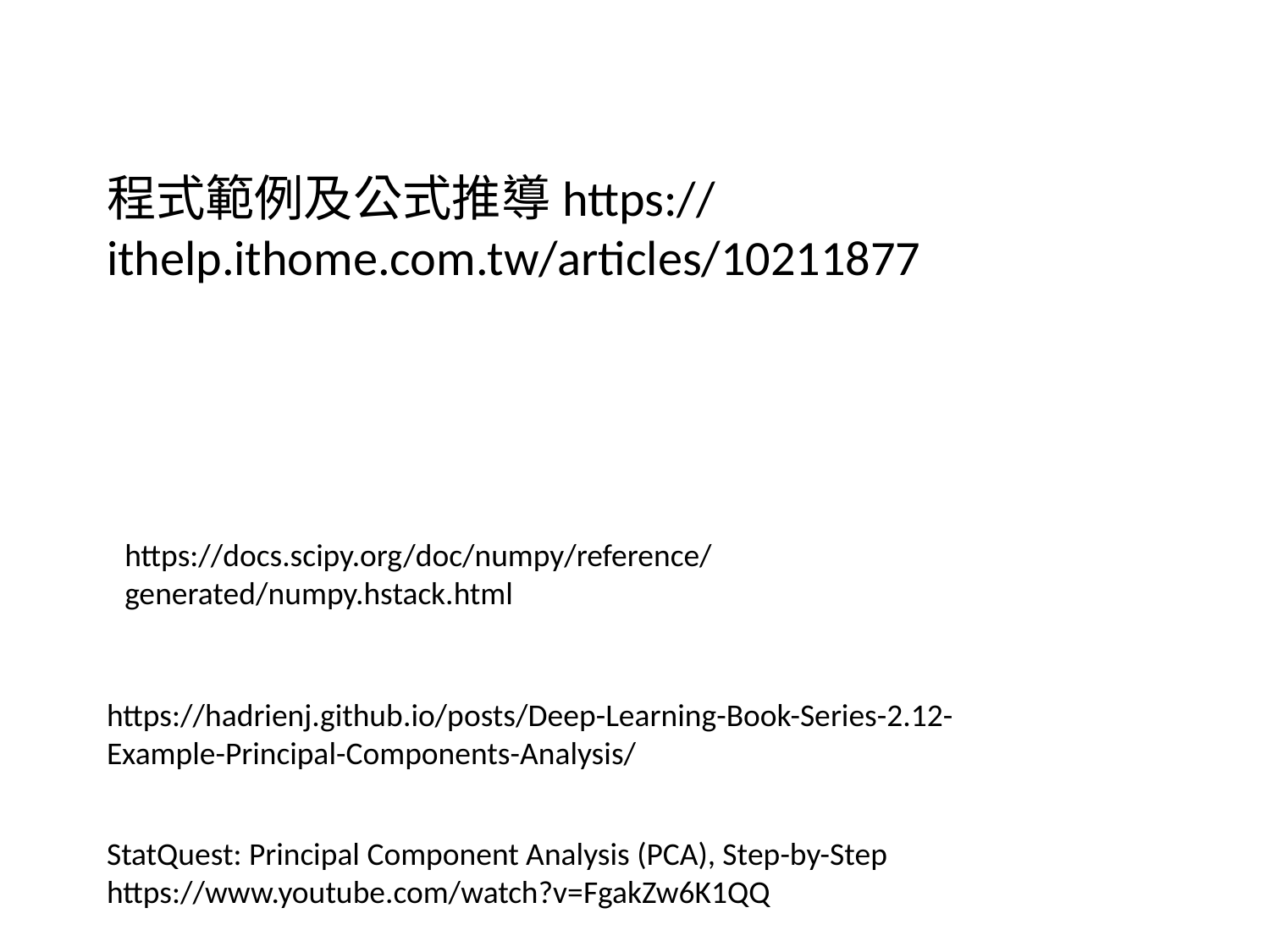

程式範例及公式推導https://ithelp.ithome.com.tw/articles/10211877
https://docs.scipy.org/doc/numpy/reference/generated/numpy.hstack.html
https://hadrienj.github.io/posts/Deep-Learning-Book-Series-2.12-Example-Principal-Components-Analysis/
StatQuest: Principal Component Analysis (PCA), Step-by-Step
https://www.youtube.com/watch?v=FgakZw6K1QQ